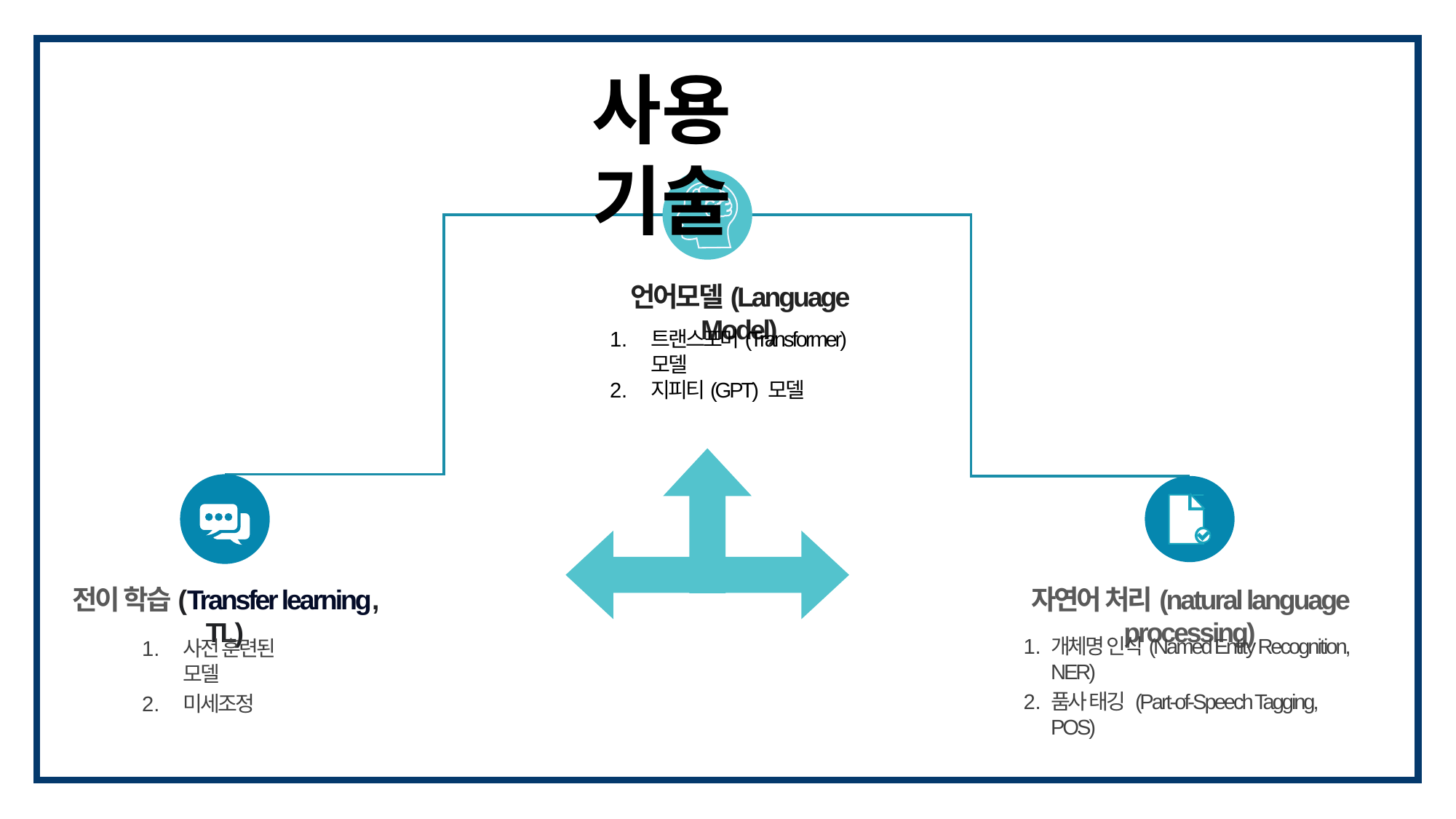

사용 기술

언어모델(Language Model)

트랜스포머(Transformer) 모델
지피티(GPT) 모델

전이 학습(Transfer learning, TL)
사전 훈련된 모델
미세조정
자연어 처리(natural language processing)
개체명 인식(Named Entity Recognition, NER)
품사 태깅 (Part-of-Speech Tagging, POS)